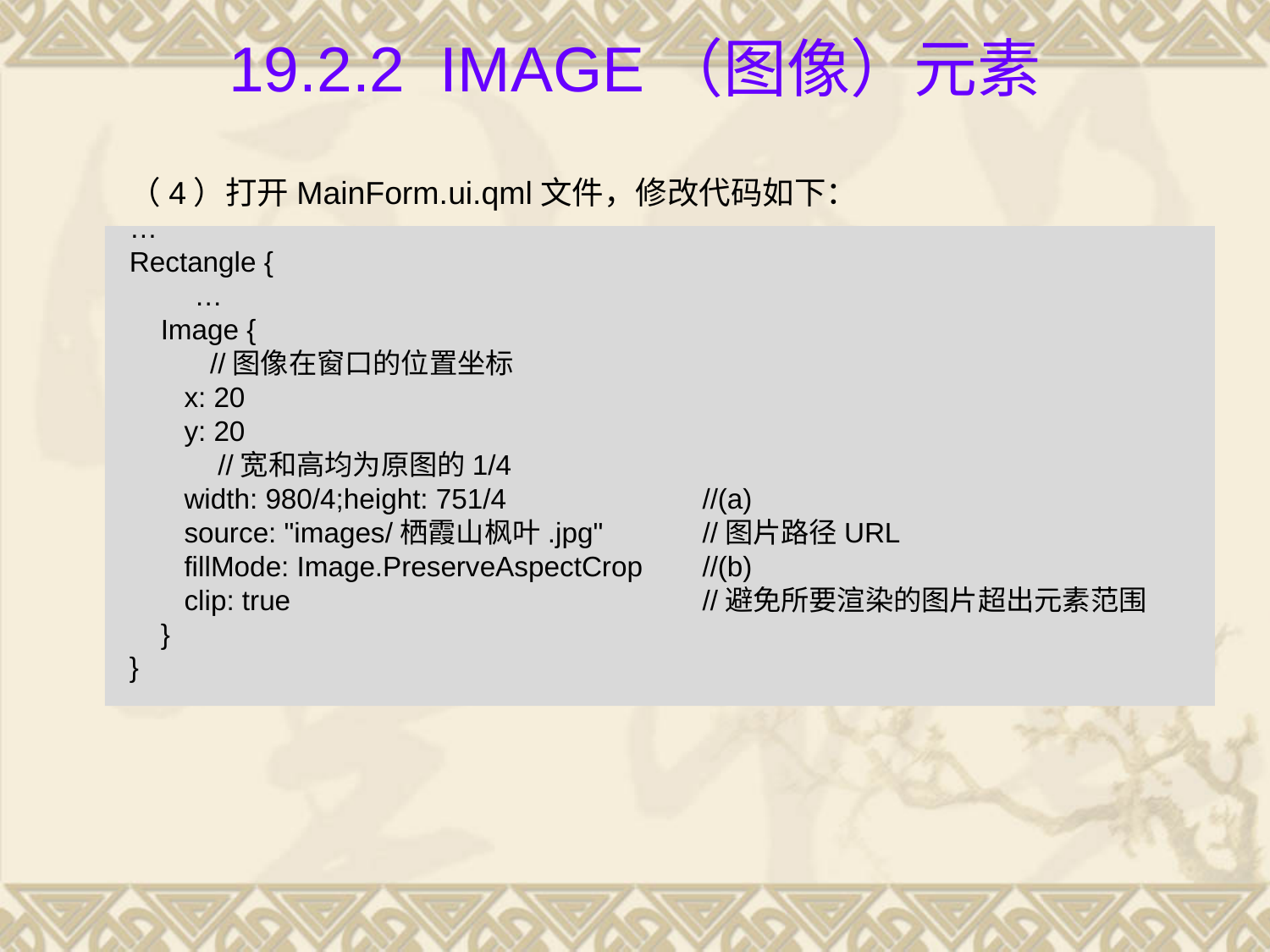

# 19.2.2  Image（图像）元素
（4）打开MainForm.ui.qml文件，修改代码如下：
…
Rectangle {
	…
    Image {
	  //图像在窗口的位置坐标
       x: 20
       y: 20
	   //宽和高均为原图的1/4
       width: 980/4;height: 751/4		//(a)
       source: "images/栖霞山枫叶.jpg"	//图片路径URL
       fillMode: Image.PreserveAspectCrop	//(b)
       clip: true				//避免所要渲染的图片超出元素范围
    }
}